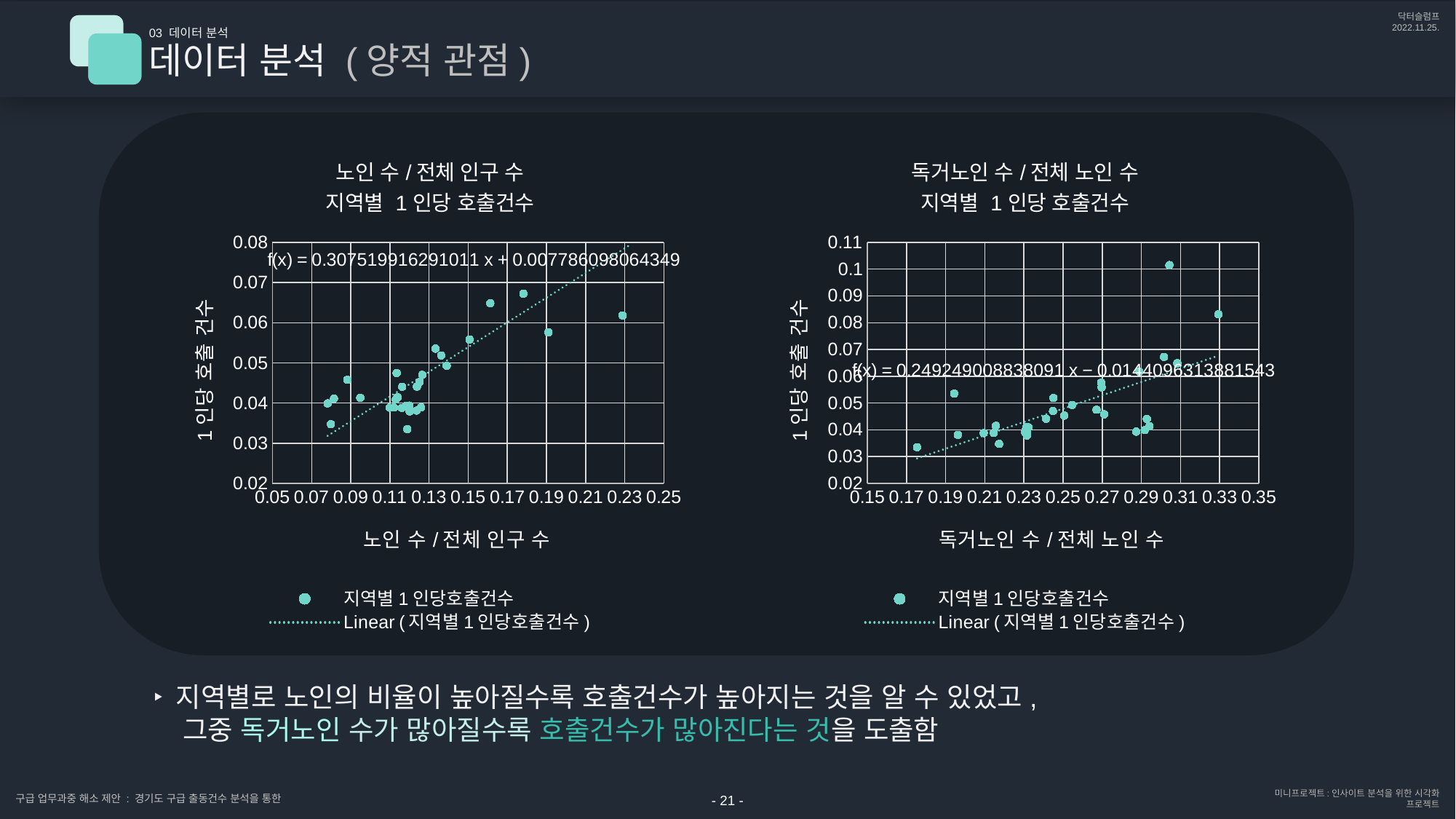

03 데이터 분석

데이터 분석 (양적 관점)

### Chart: 노인 수/전체 인구 수
지역별 1인당 호출건수

| Category | 지역별1인당호출건수 |
|---|---|

### Chart: 독거노인 수/전체 노인 수
지역별 1인당 호출건수

| Category | 지역별1인당호출건수 |
|---|---|
‣ 지역별로 노인의 비율이 높아질수록 호출건수가 높아지는 것을 알 수 있었고,
   그중 독거노인 수가 많아질수록 호출건수가 많아진다는 것을 도출함
- 21 -